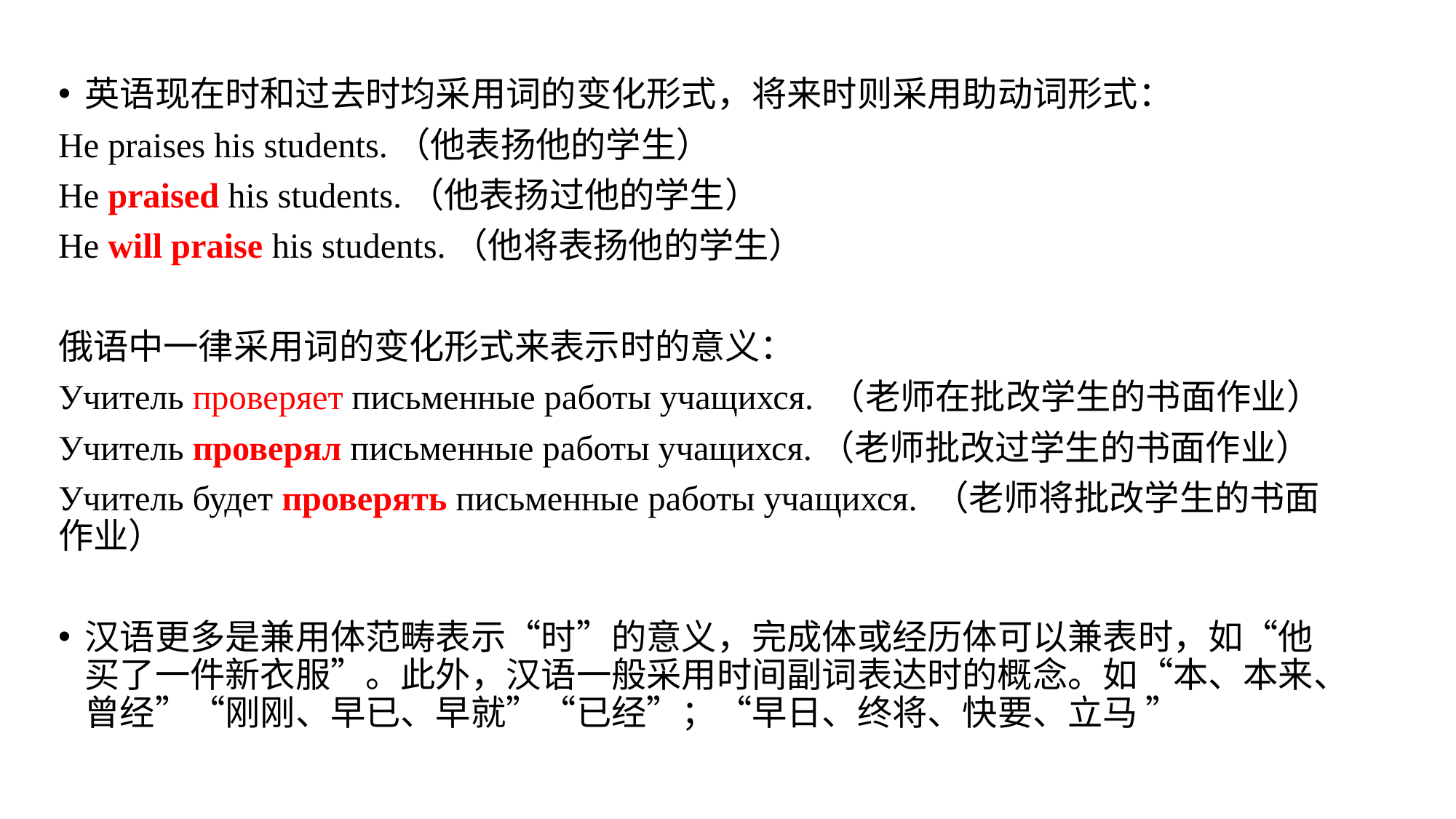

英语现在时和过去时均采用词的变化形式，将来时则采用助动词形式：
He praises his students.（他表扬他的学生）
He praised his students.（他表扬过他的学生）
He will praise his students.（他将表扬他的学生）

俄语中一律采用词的变化形式来表示时的意义：
Учитель проверяет письменные работы учащихся. （老师在批改学生的书面作业）
Учитель проверял письменные работы учащихся.（老师批改过学生的书面作业）
Учитель будет проверять письменные работы учащихся. （老师将批改学生的书面作业）

汉语更多是兼用体范畴表示“时”的意义，完成体或经历体可以兼表时，如“他买了一件新衣服”。此外，汉语一般采用时间副词表达时的概念。如“本、本来、曾经”“刚刚、早已、早就”“已经”；“早日、终将、快要、立马 ”